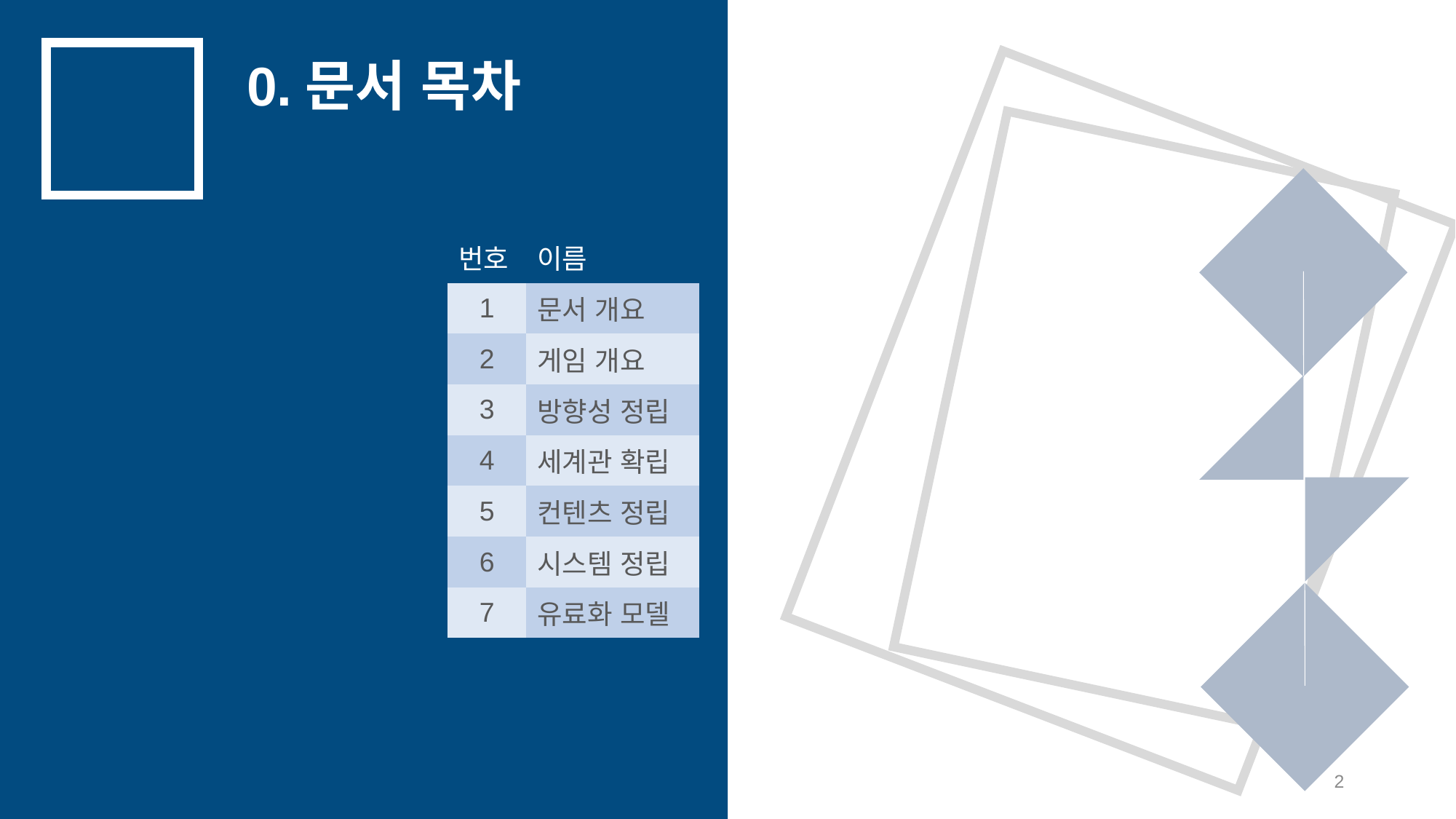

0.문서 목차

| 번호 | 이름 |
| --- | --- |
| 1 | 문서 개요 |
| 2 | 게임 개요 |
| 3 | 방향성 정립 |
| 4 | 세계관 확립 |
| 5 | 컨텐츠 정립 |
| 6 | 시스템 정립 |
| 7 | 유료화 모델 |
2